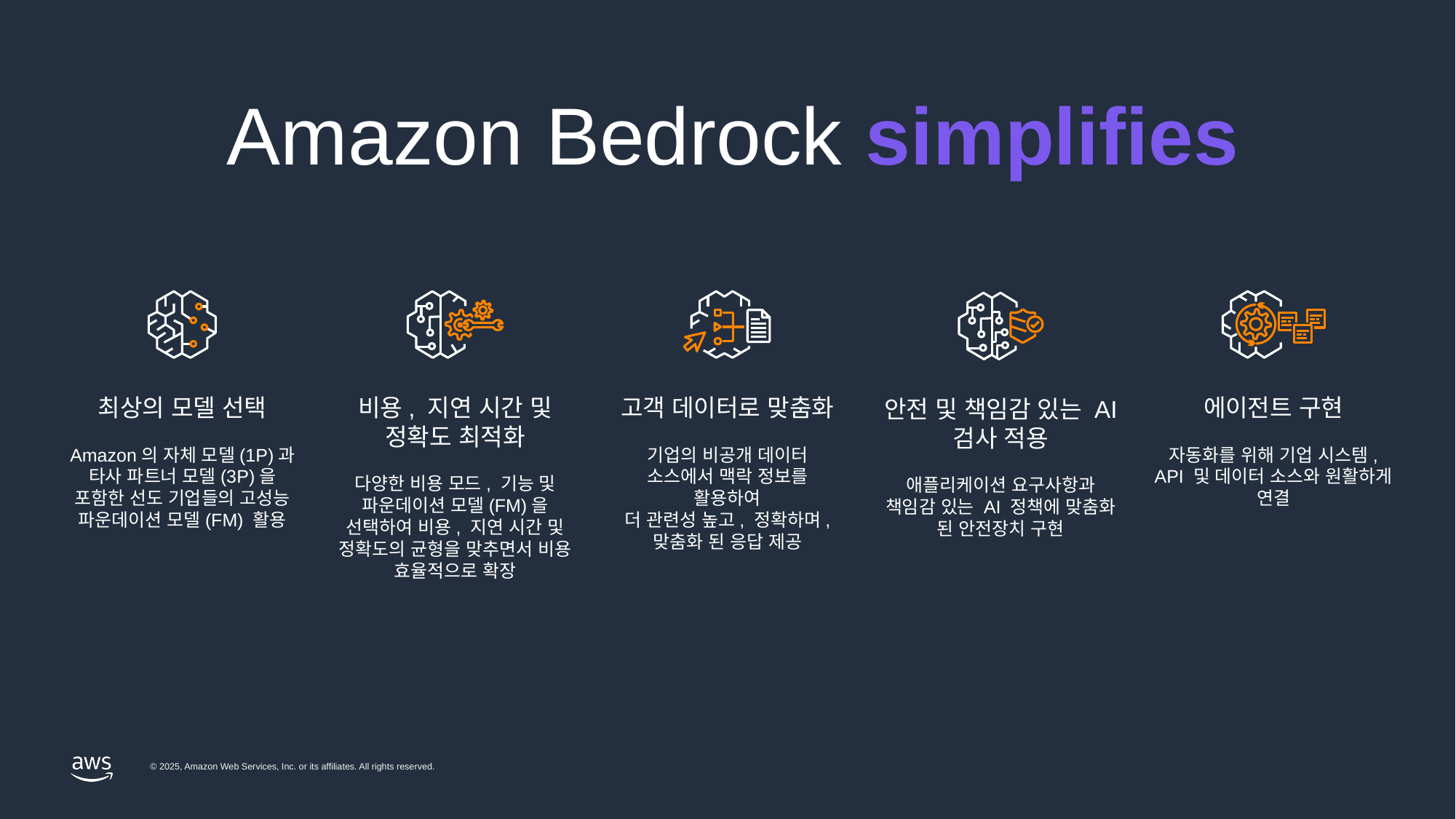

# Amazon Bedrock simplifies

최상의 모델 선택

Amazon의 자체 모델(1P)과 타사 파트너 모델(3P)을 포함한 선도 기업들의 고성능 파운데이션 모델(FM) 활용
비용, 지연 시간 및 정확도 최적화

다양한 비용 모드, 기능 및 파운데이션 모델(FM)을 선택하여 비용, 지연 시간 및 정확도의 균형을 맞추면서 비용 효율적으로 확장
고객 데이터로 맞춤화

기업의 비공개 데이터 소스에서 맥락 정보를 활용하여
더 관련성 높고, 정확하며, 맞춤화 된 응답 제공
에이전트 구현

자동화를 위해 기업 시스템, API 및 데이터 소스와 원활하게 연결

안전 및 책임감 있는 AI 검사 적용

애플리케이션 요구사항과 책임감 있는 AI 정책에 맞춤화 된 안전장치 구현